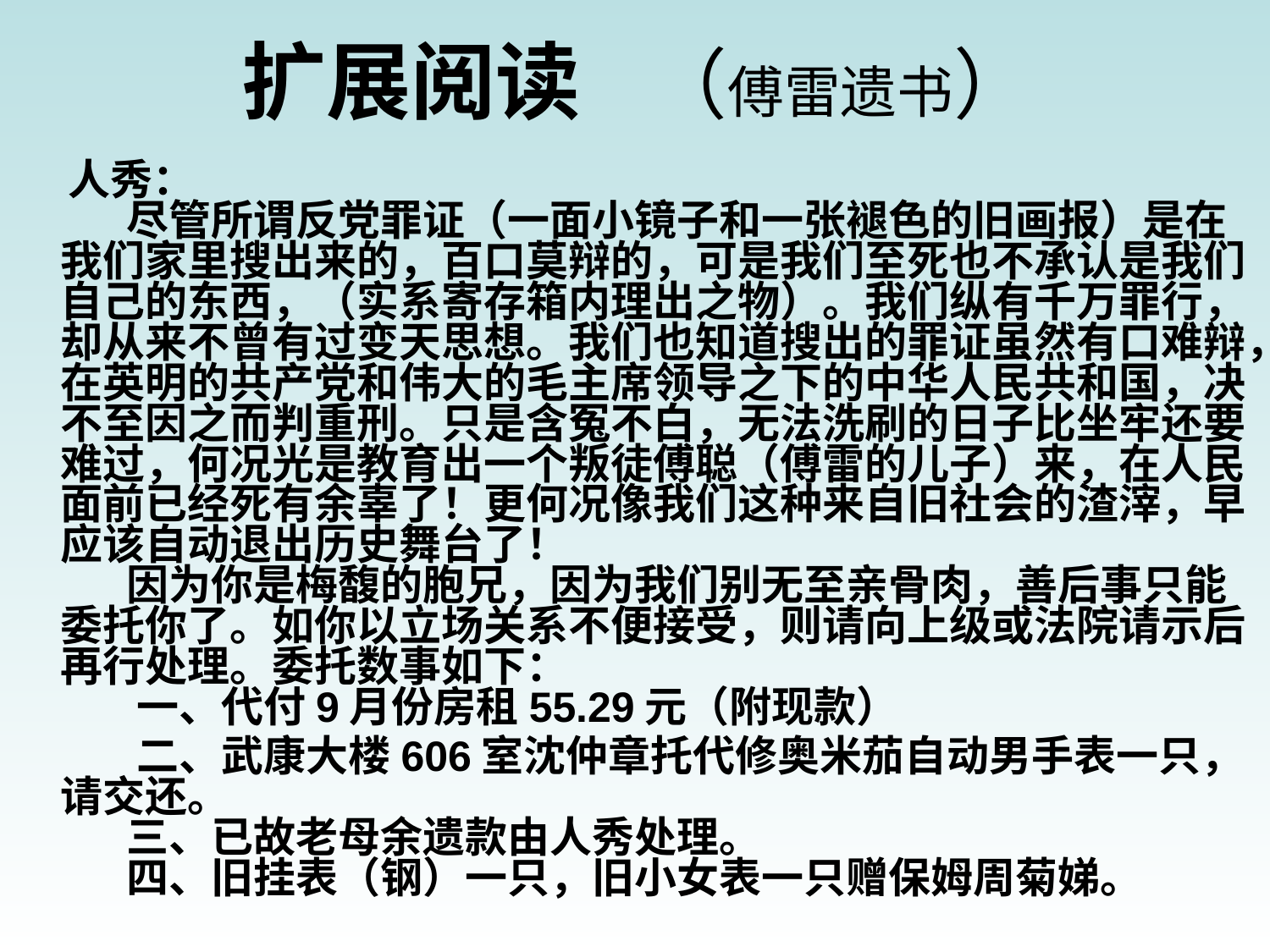

# 扩展阅读    （傅雷遗书）
      人秀：
       尽管所谓反党罪证（一面小镜子和一张褪色的旧画报）是在我们家里搜出来的，百口莫辩的，可是我们至死也不承认是我们自己的东西，（实系寄存箱内理出之物）。我们纵有千万罪行，却从来不曾有过变天思想。我们也知道搜出的罪证虽然有口难辩，在英明的共产党和伟大的毛主席领导之下的中华人民共和国，决不至因之而判重刑。只是含冤不白，无法洗刷的日子比坐牢还要难过，何况光是教育出一个叛徒傅聪（傅雷的儿子）来，在人民面前已经死有余辜了！更何况像我们这种来自旧社会的渣滓，早应该自动退出历史舞台了！
       因为你是梅馥的胞兄，因为我们别无至亲骨肉，善后事只能委托你了。如你以立场关系不便接受，则请向上级或法院请示后再行处理。委托数事如下：
        一、代付9月份房租55.29元（附现款）
            二、武康大楼606室沈仲章托代修奥米茄自动男手表一只，请交还。
       三、已故老母余遗款由人秀处理。
       四、旧挂表（钢）一只，旧小女表一只赠保姆周菊娣。